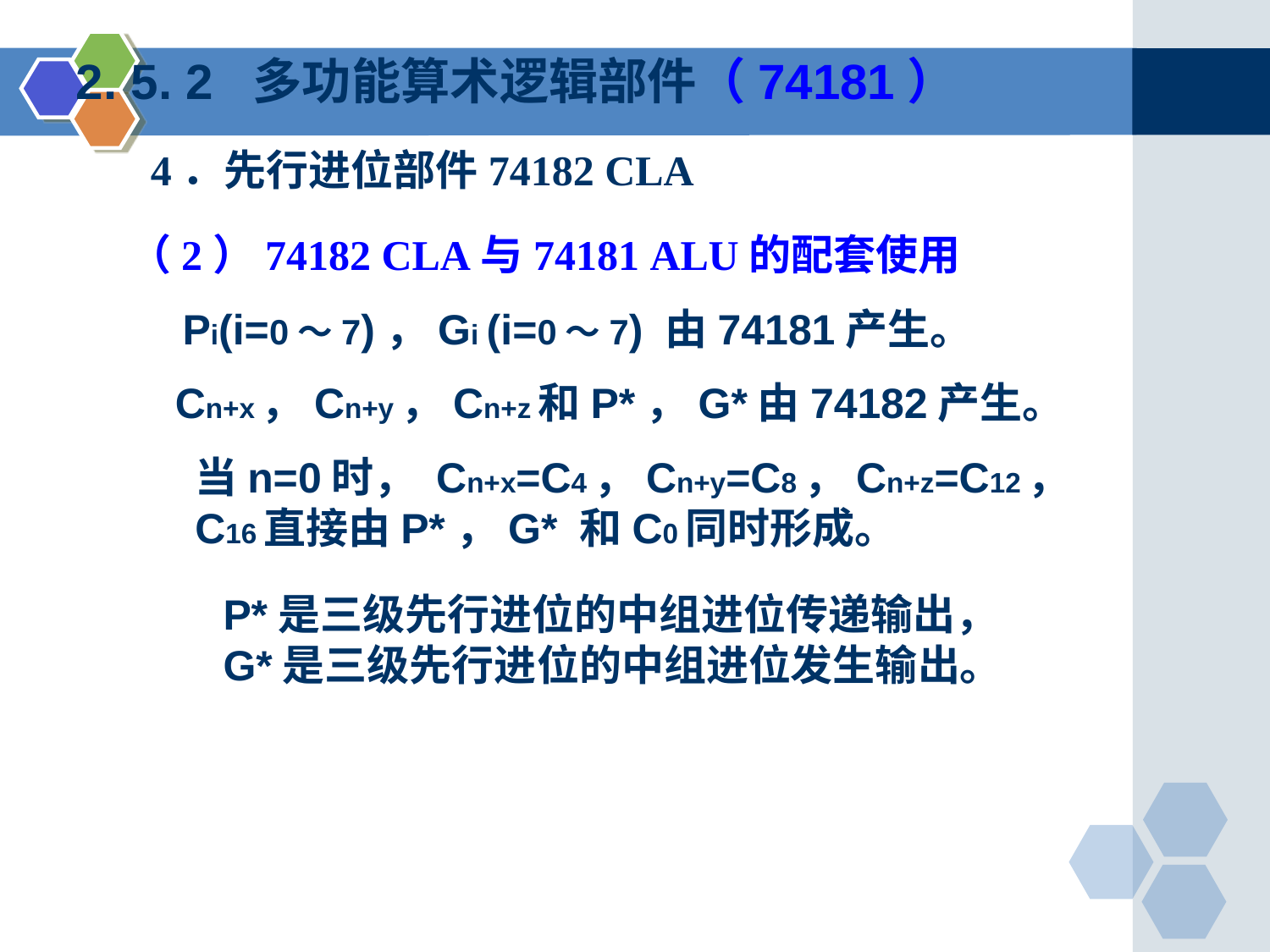

2. 5. 2  多功能算术逻辑部件（74181）
 4．先行进位部件74182 CLA
（2）74182 CLA与74181 ALU的配套使用
Pi(i=0～7)，Gi (i=0～7) 由74181产生。
Cn+x，Cn+y，Cn+z和P*，G*由74182产生。
当n=0时， Cn+x=C4，Cn+y=C8，Cn+z=C12，
C16直接由P*，G* 和C0同时形成。
P*是三级先行进位的中组进位传递输出，
G*是三级先行进位的中组进位发生输出。